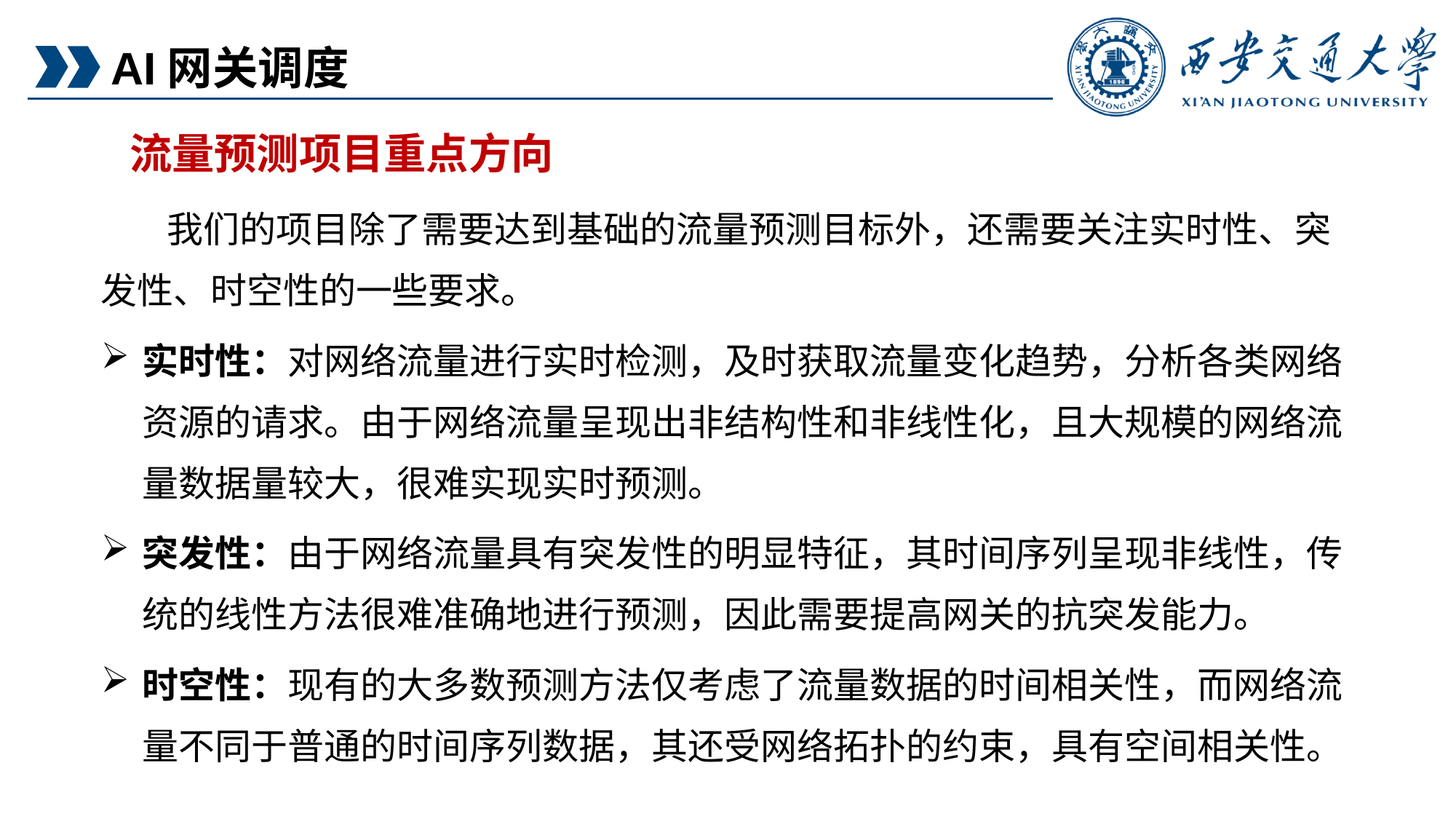

AI网关调度

流量预测项目重点方向
       我们的项目除了需要达到基础的流量预测目标外，还需要关注实时性、突发性、时空性的一些要求。
实时性：对网络流量进行实时检测，及时获取流量变化趋势，分析各类网络资源的请求。由于网络流量呈现出非结构性和非线性化，且大规模的网络流量数据量较大，很难实现实时预测。
突发性：由于网络流量具有突发性的明显特征，其时间序列呈现非线性，传统的线性方法很难准确地进行预测，因此需要提高网关的抗突发能力。
时空性：现有的大多数预测方法仅考虑了流量数据的时间相关性，而网络流量不同于普通的时间序列数据，其还受网络拓扑的约束，具有空间相关性。